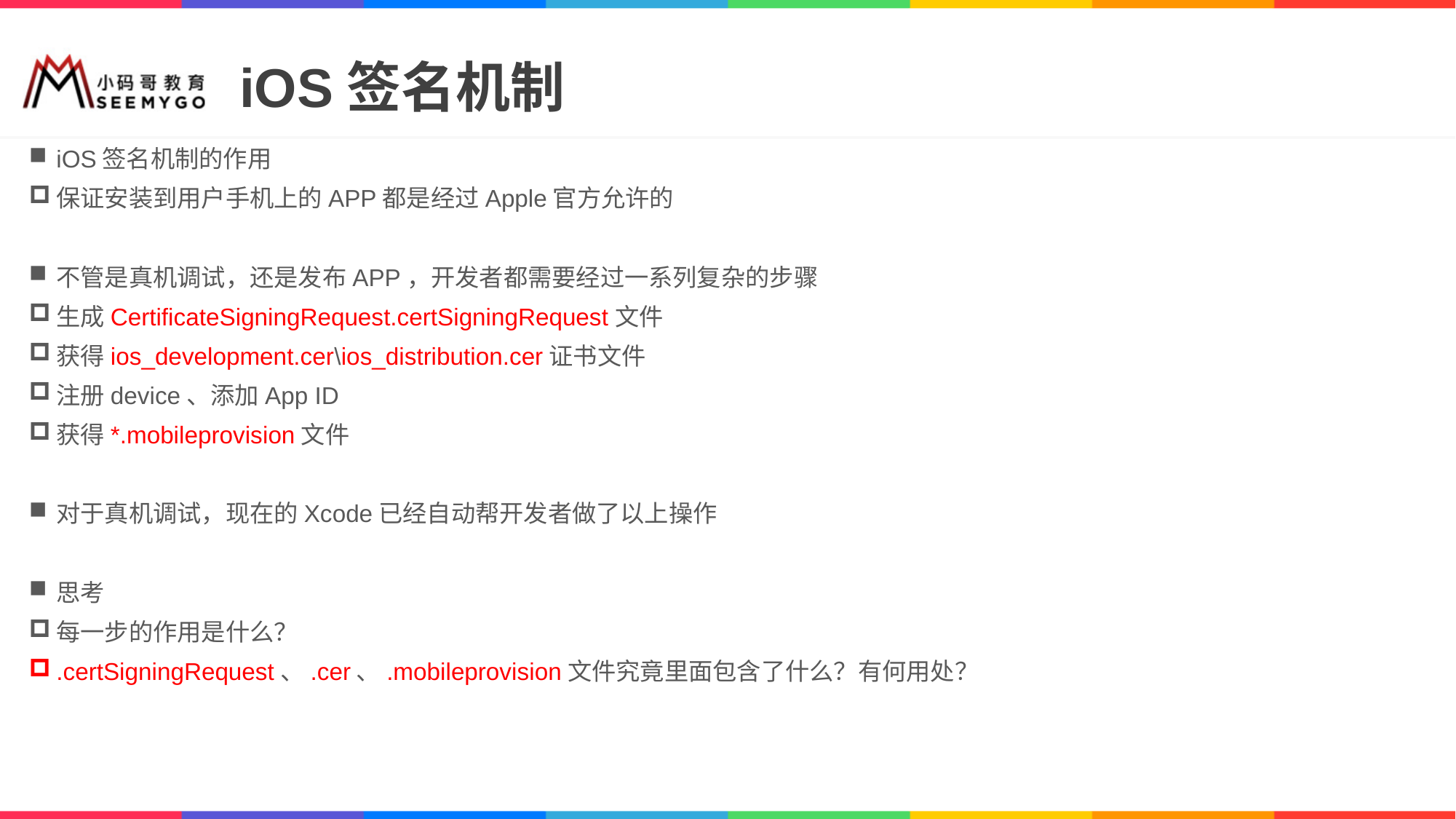

# iOS签名机制
iOS签名机制的作用
保证安装到用户手机上的APP都是经过Apple官方允许的

不管是真机调试，还是发布APP，开发者都需要经过一系列复杂的步骤
生成CertificateSigningRequest.certSigningRequest文件
获得ios_development.cer\ios_distribution.cer证书文件
注册device、添加App ID
获得*.mobileprovision文件

对于真机调试，现在的Xcode已经自动帮开发者做了以上操作

思考
每一步的作用是什么？
.certSigningRequest、.cer、.mobileprovision文件究竟里面包含了什么？有何用处？